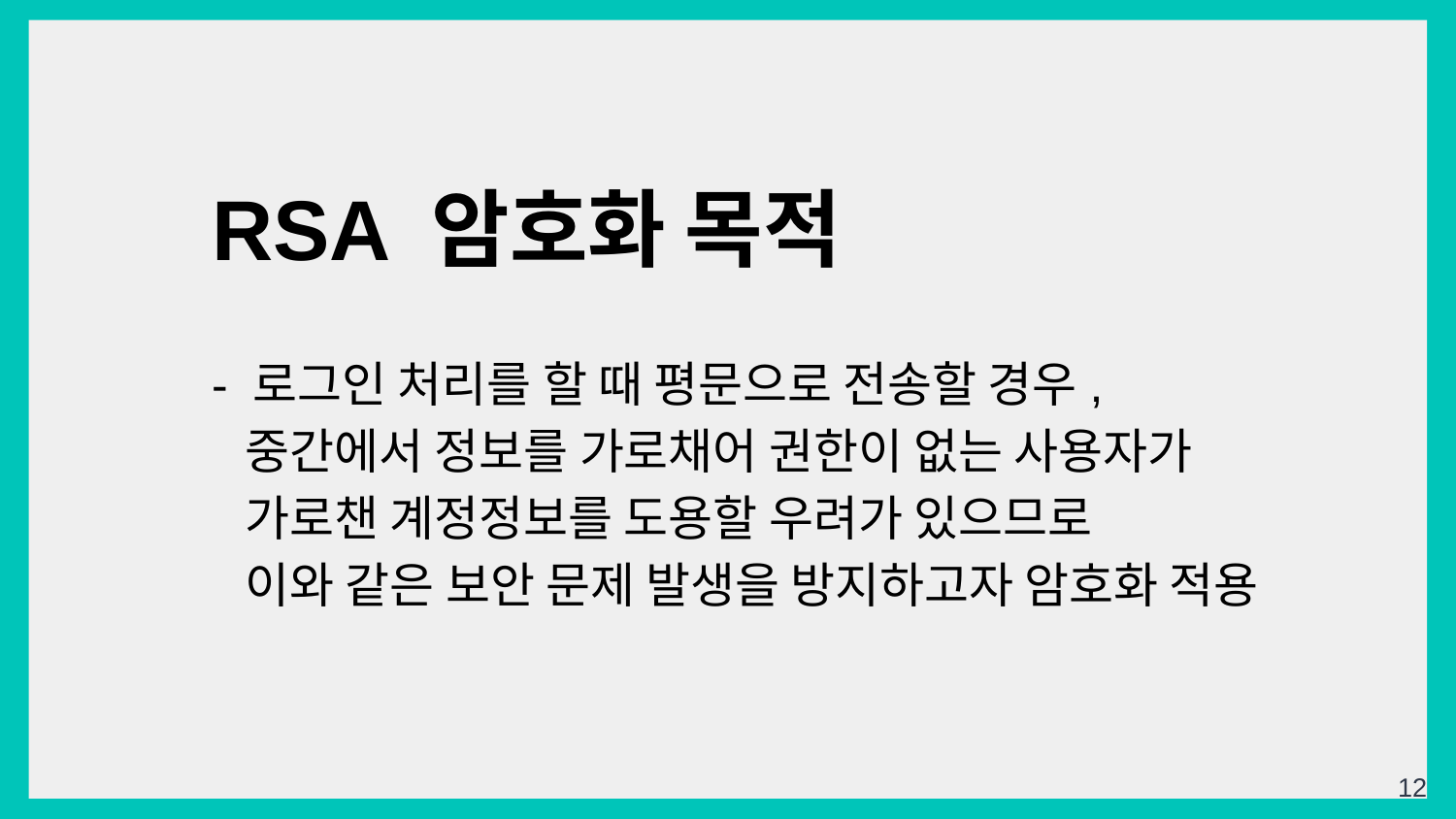

RSA 암호화 목적

- 로그인 처리를 할 때 평문으로 전송할 경우,
  중간에서 정보를 가로채어 권한이 없는 사용자가
  가로챈 계정정보를 도용할 우려가 있으므로
  이와 같은 보안 문제 발생을 방지하고자 암호화 적용
12